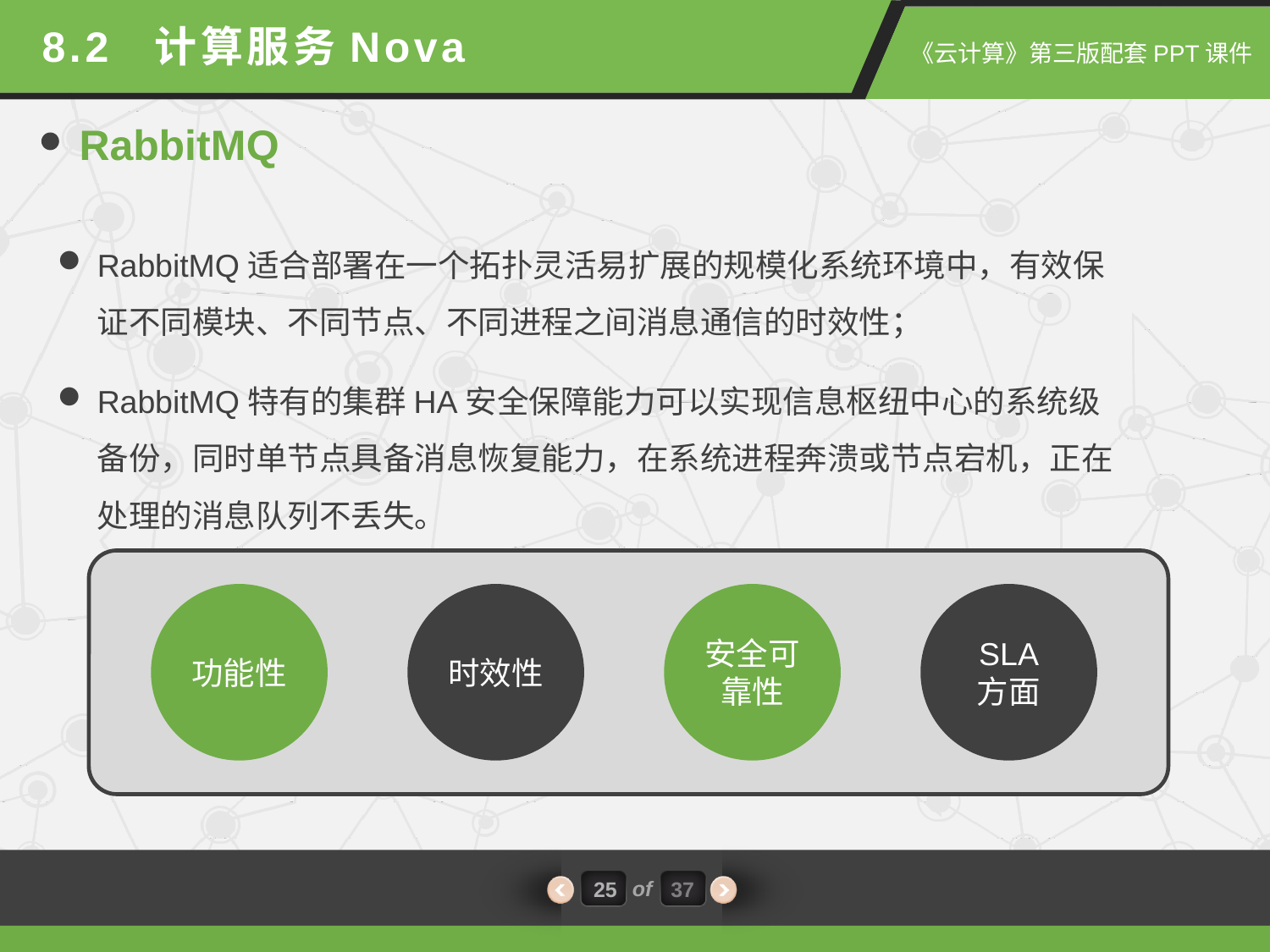

8.2  计算服务Nova
RabbitMQ

RabbitMQ适合部署在一个拓扑灵活易扩展的规模化系统环境中，有效保证不同模块、不同节点、不同进程之间消息通信的时效性；
RabbitMQ特有的集群HA安全保障能力可以实现信息枢纽中心的系统级备份，同时单节点具备消息恢复能力，在系统进程奔溃或节点宕机，正在处理的消息队列不丢失。

功能性
时效性
安全可靠性
SLA
方面
25